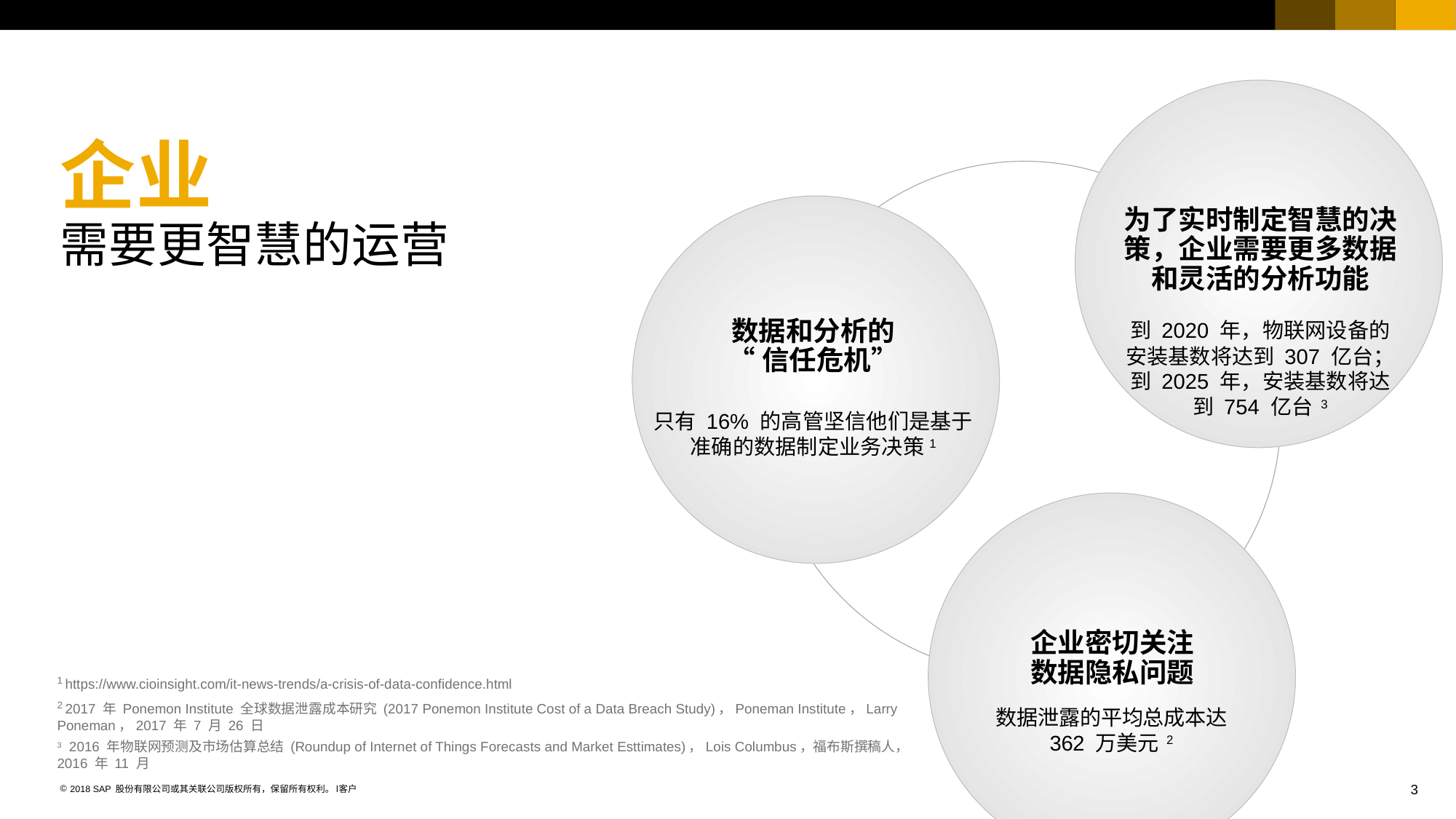

为了实时制定智慧的决策，企业需要更多数据和灵活的分析功能

数据和分析的
“信任危机”

到 2020 年，物联网设备的安装基数将达到 307 亿台；到 2025 年，安装基数将达到 754 亿台 3
只有 16% 的高管坚信他们是基于准确的数据制定业务决策1

企业密切关注
数据隐私问题
数据泄露的平均总成本达 362 万美元 2
企业
需要更智慧的运营
1 https://www.cioinsight.com/it-news-trends/a-crisis-of-data-confidence.html
2 2017 年 Ponemon Institute 全球数据泄露成本研究 (2017 Ponemon Institute Cost of a Data Breach Study)，Poneman Institute，Larry Poneman，2017 年 7 月 26 日
3  2016 年物联网预测及市场估算总结 (Roundup of Internet of Things Forecasts and Market Esttimates)，Lois Columbus，福布斯撰稿人，2016 年 11 月